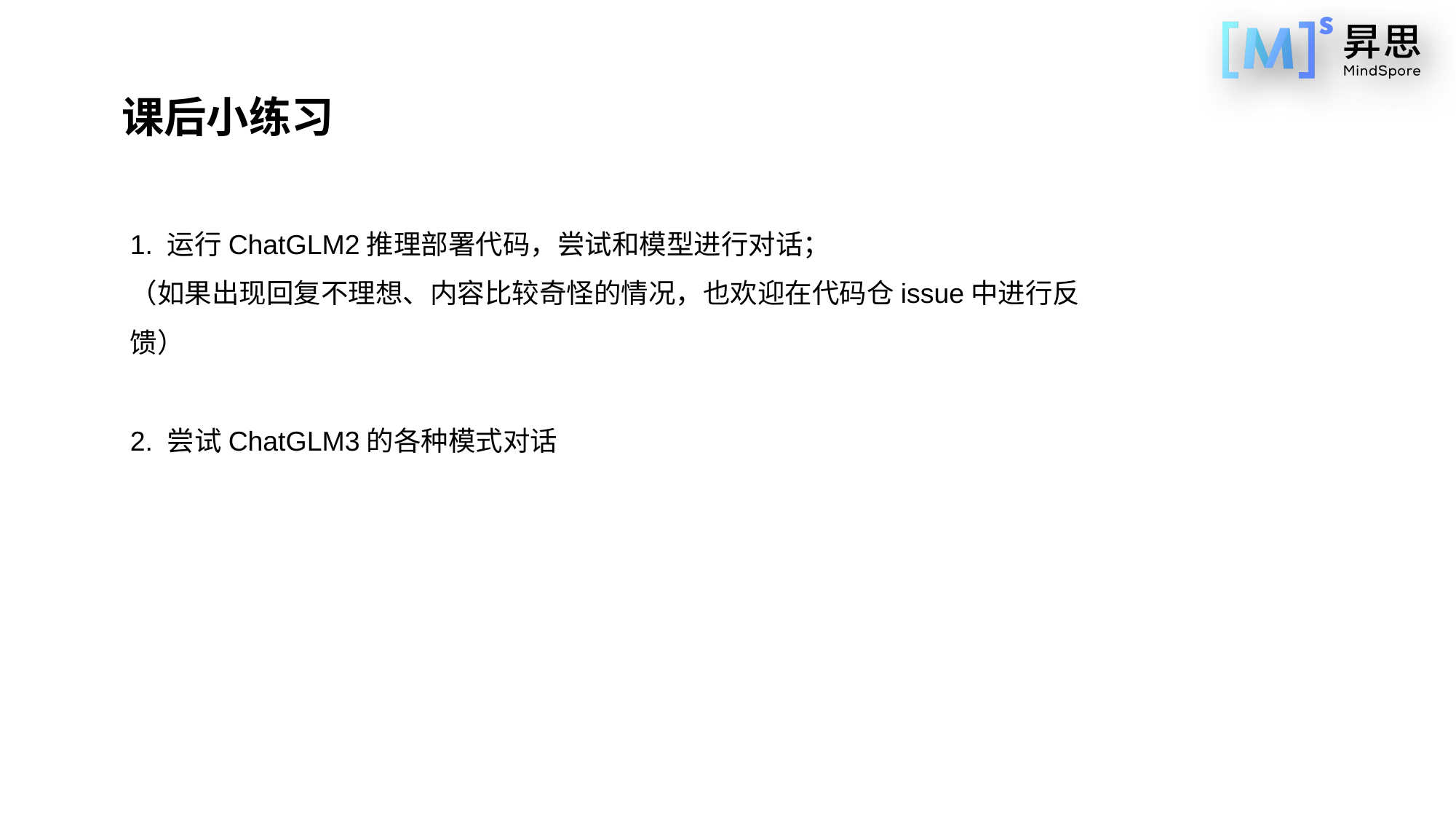

课后小练习
1. 运行ChatGLM2推理部署代码，尝试和模型进行对话；
（如果出现回复不理想、内容比较奇怪的情况，也欢迎在代码仓issue中进行反馈）

2. 尝试ChatGLM3的各种模式对话